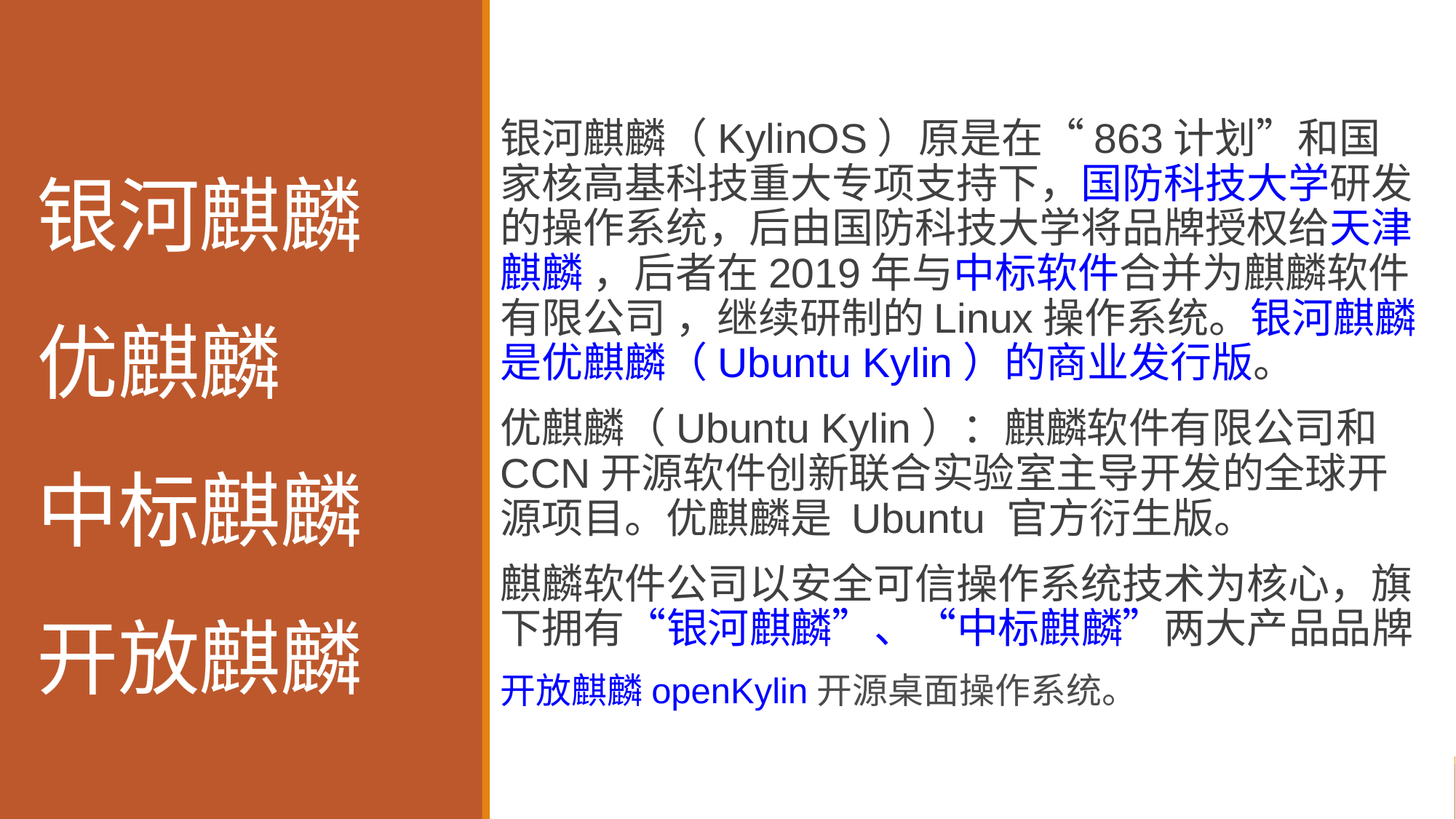

# 银河麒麟 优麒麟 中标麒麟 开放麒麟
银河麒麟（KylinOS）原是在“863计划”和国家核高基科技重大专项支持下，国防科技大学研发的操作系统，后由国防科技大学将品牌授权给天津麒麟 ，后者在2019年与中标软件合并为麒麟软件有限公司 ，继续研制的Linux操作系统。银河麒麟是优麒麟（Ubuntu Kylin）的商业发行版。
优麒麟（Ubuntu Kylin）：麒麟软件有限公司和CCN开源软件创新联合实验室主导开发的全球开源项目。优麒麟是 Ubuntu 官方衍生版。
麒麟软件公司以安全可信操作系统技术为核心，旗下拥有“银河麒麟”、“中标麒麟”两大产品品牌
开放麒麟openKylin开源桌面操作系统。